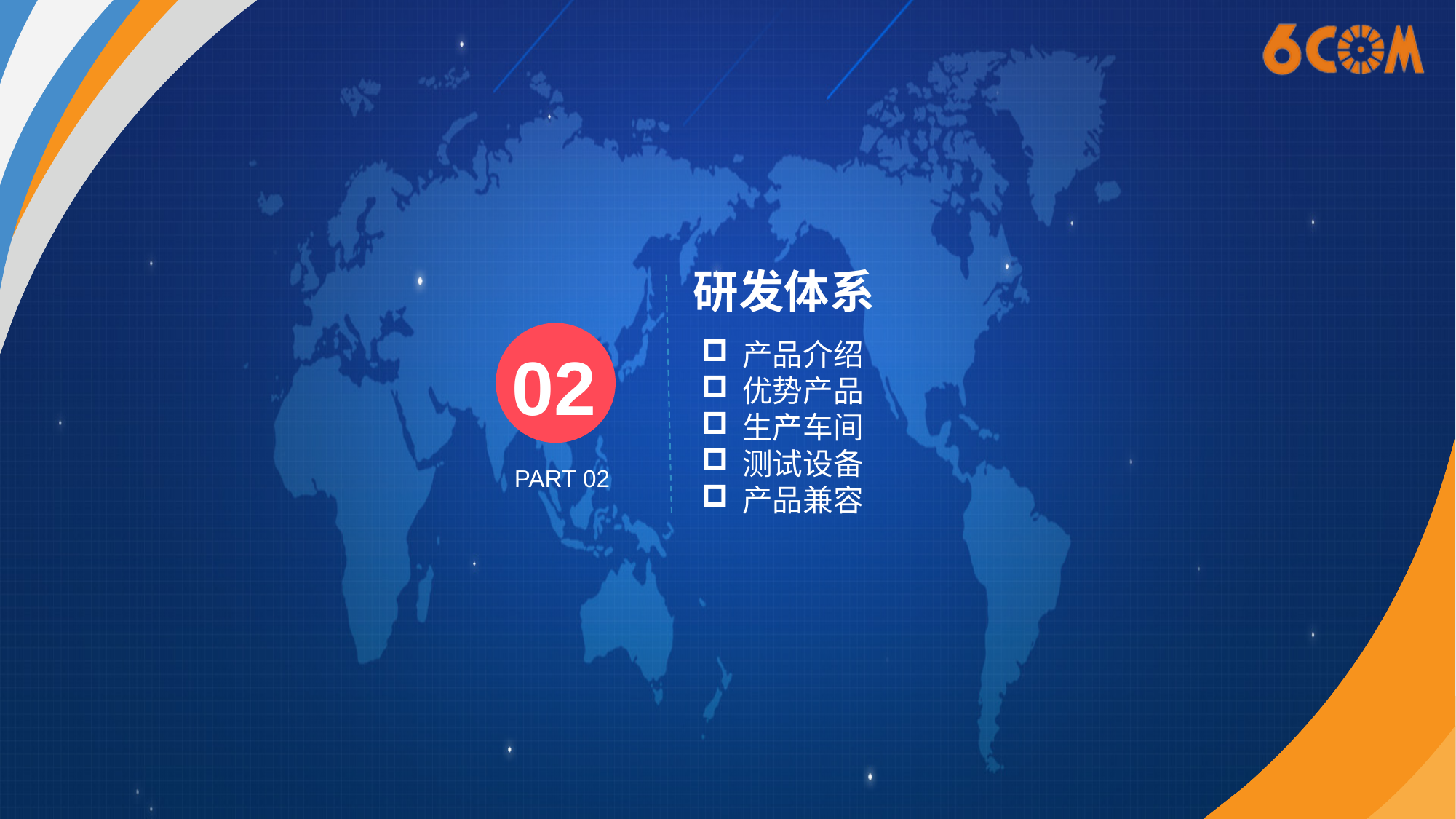

研发体系

产品介绍
优势产品
生产车间
测试设备
产品兼容
02
PART 02